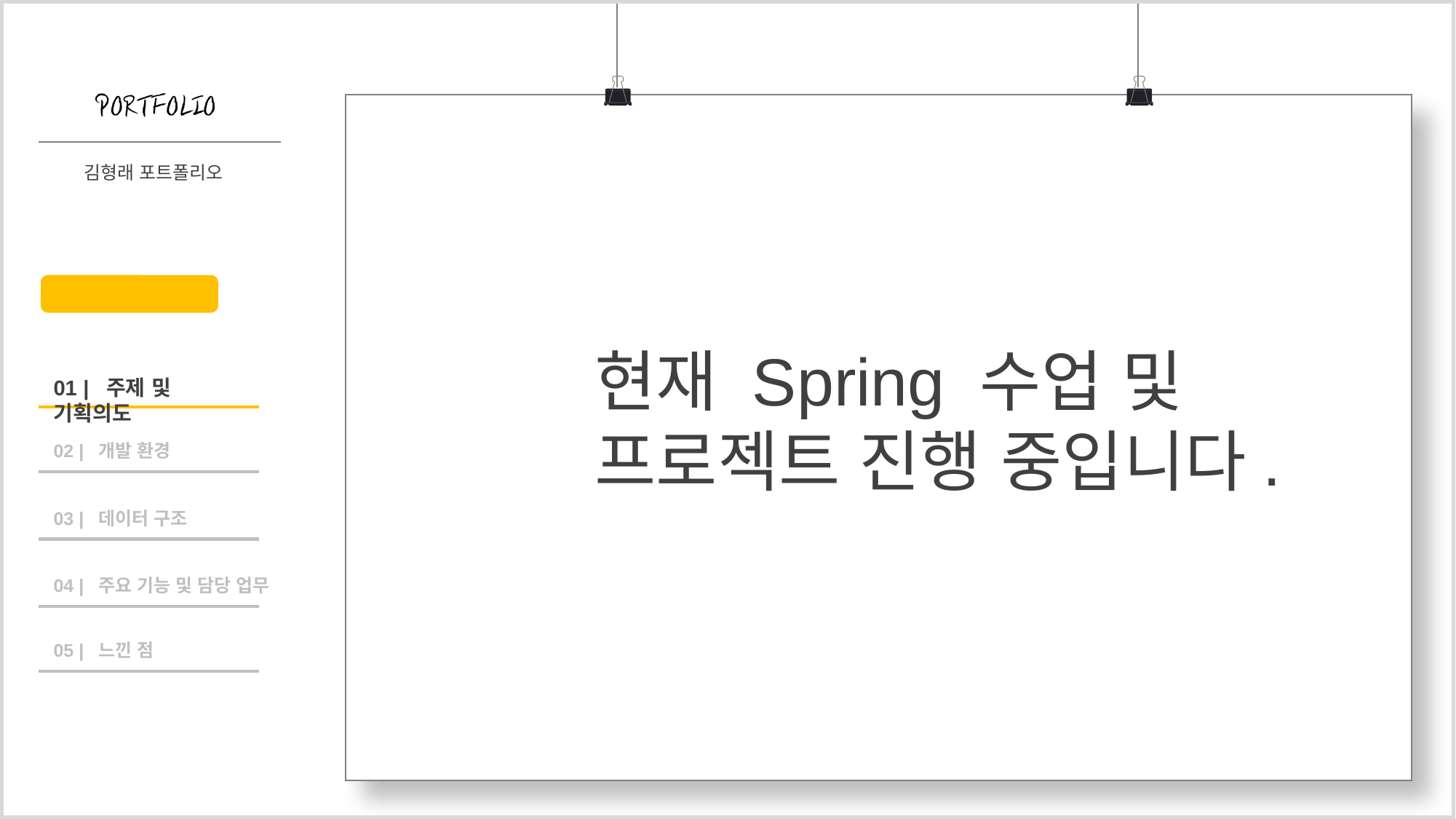

현재 Spring 수업 및
프로젝트 진행 중입니다.